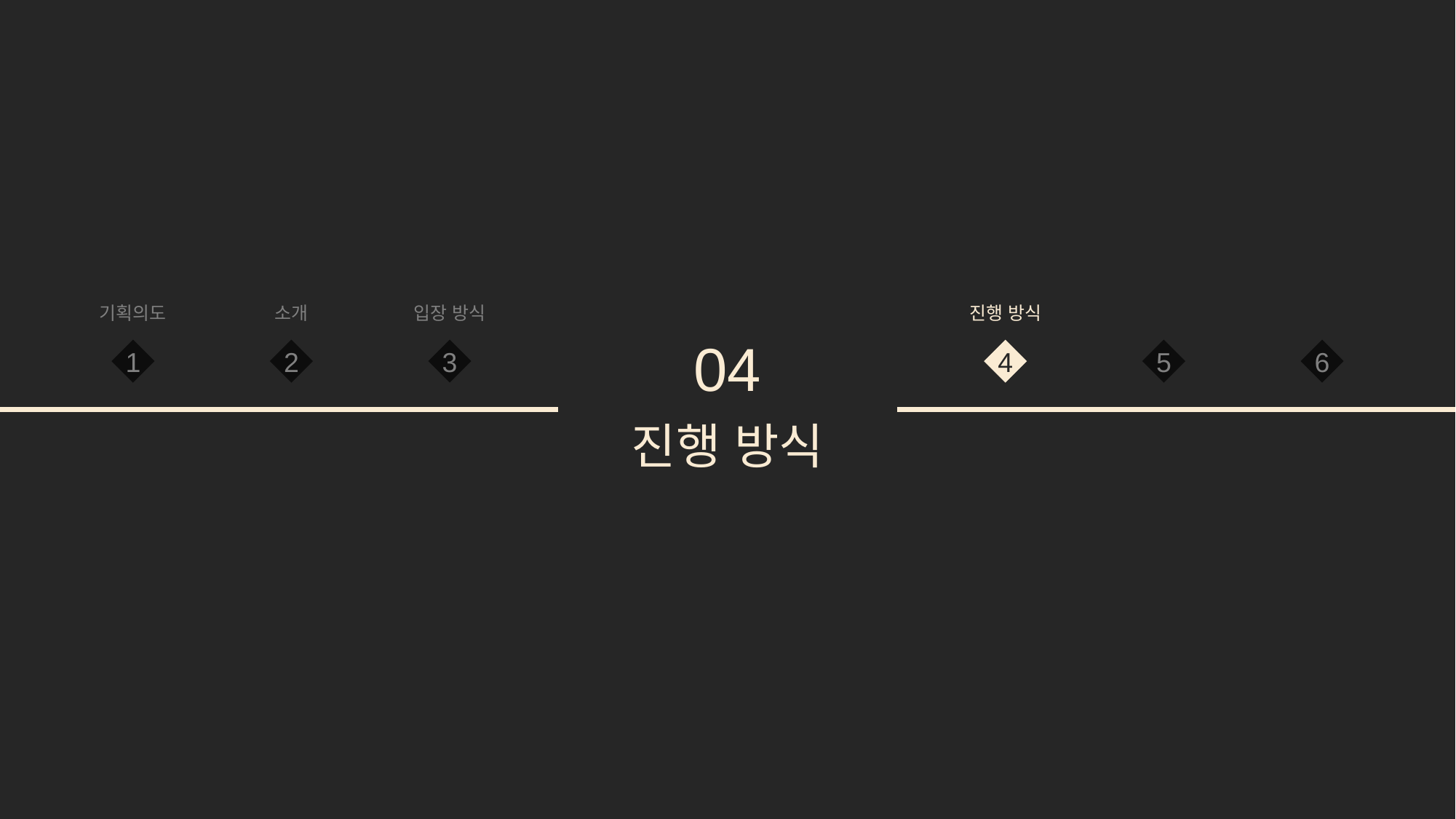

입장 방식
진행 방식
기획의도
소개
04
1
2
3
4
5
6
진행 방식